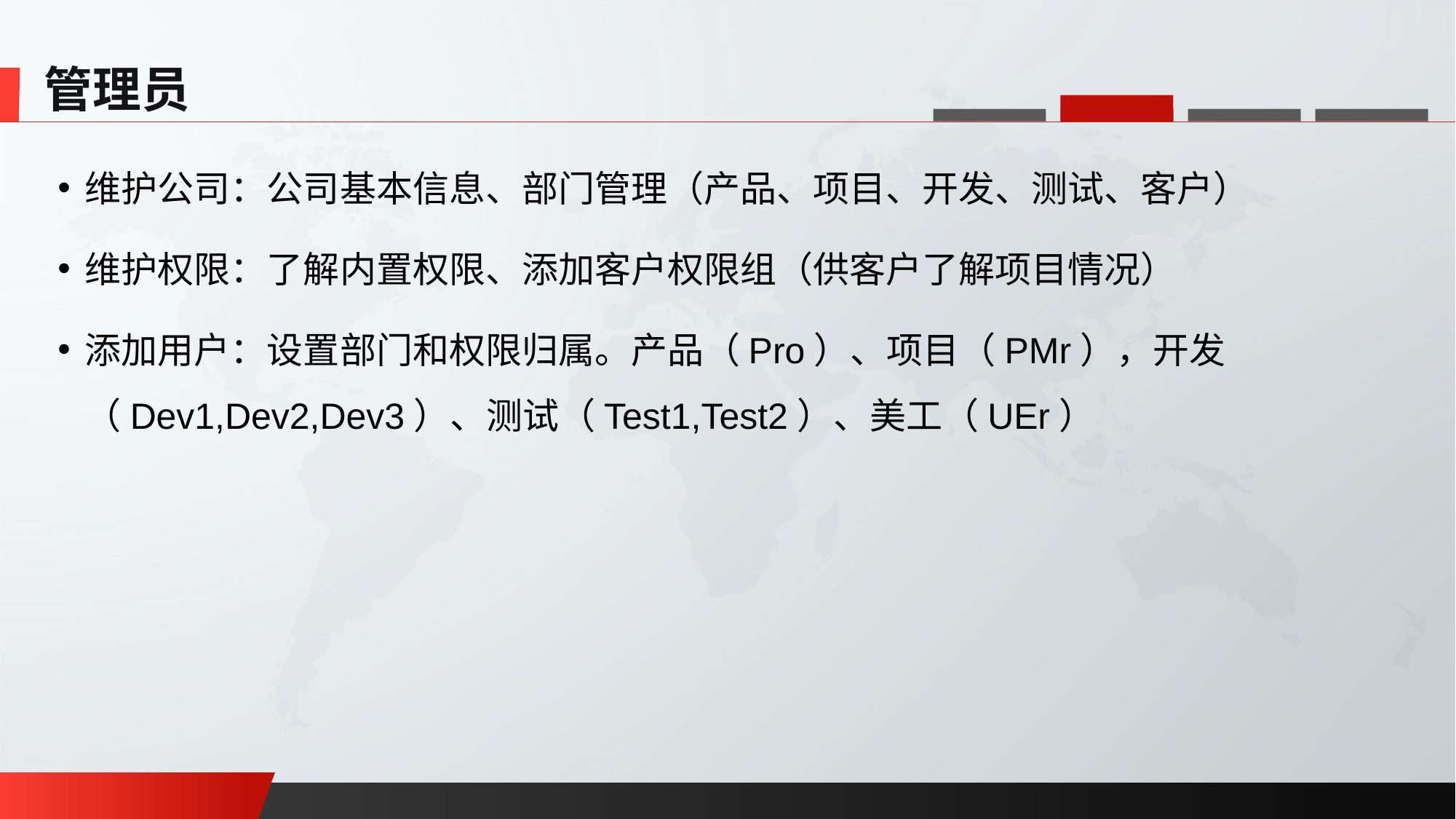

管理员

维护公司：公司基本信息、部门管理（产品、项目、开发、测试、客户）
维护权限：了解内置权限、添加客户权限组（供客户了解项目情况）
添加用户：设置部门和权限归属。产品（Pro）、项目（PMr），开发（Dev1,Dev2,Dev3）、测试（Test1,Test2）、美工（UEr）